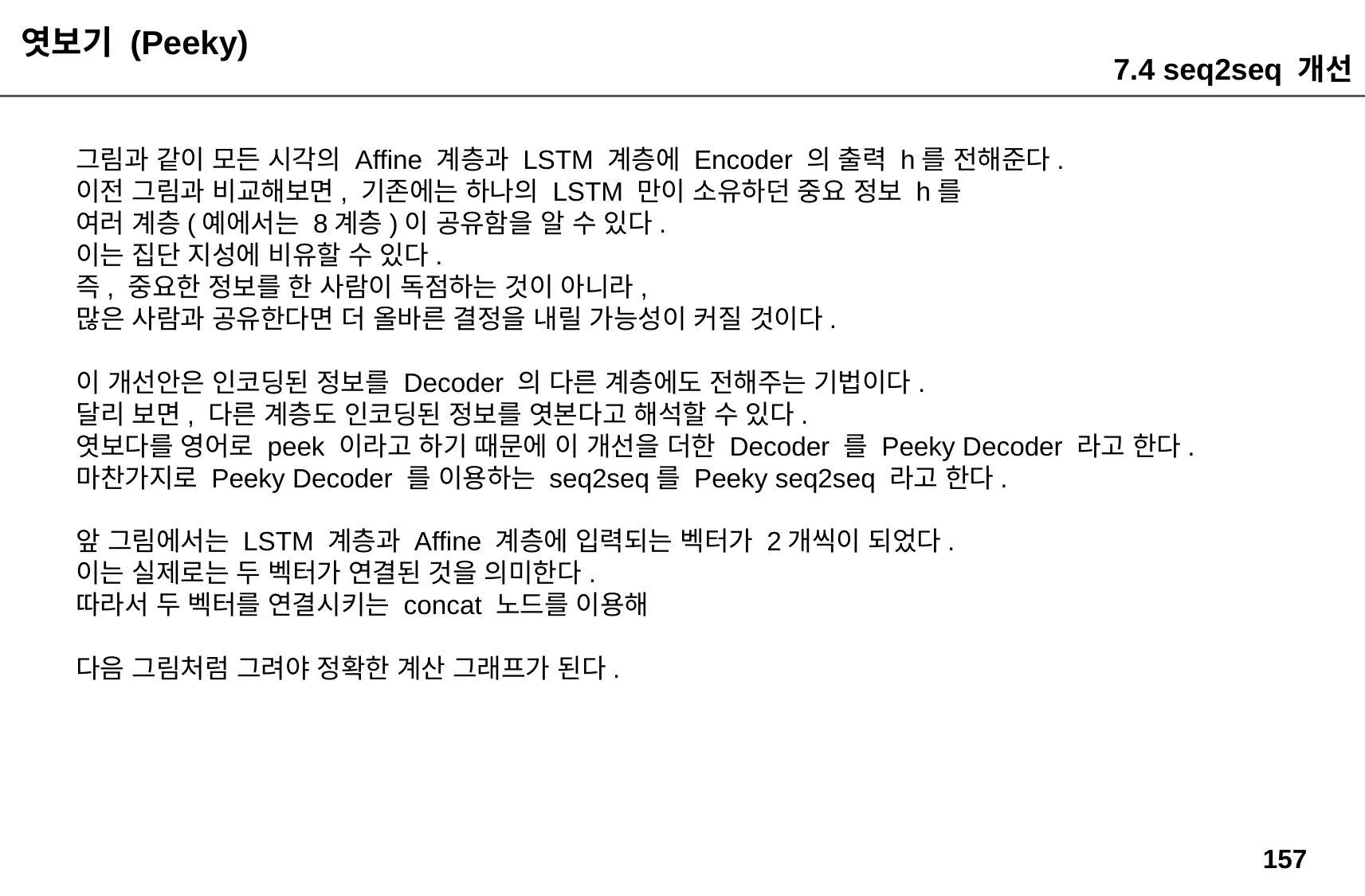

엿보기 (Peeky)
7.4 seq2seq 개선
그림과 같이 모든 시각의 Affine 계층과 LSTM 계층에 Encoder 의 출력 h를 전해준다.
이전 그림과 비교해보면, 기존에는 하나의 LSTM 만이 소유하던 중요 정보 h를
여러 계층(예에서는 8계층)이 공유함을 알 수 있다.
이는 집단 지성에 비유할 수 있다.
즉, 중요한 정보를 한 사람이 독점하는 것이 아니라,
많은 사람과 공유한다면 더 올바른 결정을 내릴 가능성이 커질 것이다.

이 개선안은 인코딩된 정보를 Decoder 의 다른 계층에도 전해주는 기법이다.
달리 보면, 다른 계층도 인코딩된 정보를 엿본다고 해석할 수 있다.
엿보다를 영어로 peek 이라고 하기 때문에 이 개선을 더한 Decoder 를 Peeky Decoder 라고 한다.
마찬가지로 Peeky Decoder 를 이용하는 seq2seq를 Peeky seq2seq 라고 한다.

앞 그림에서는 LSTM 계층과 Affine 계층에 입력되는 벡터가 2개씩이 되었다.
이는 실제로는 두 벡터가 연결된 것을 의미한다.
따라서 두 벡터를 연결시키는 concat 노드를 이용해

다음 그림처럼 그려야 정확한 계산 그래프가 된다.